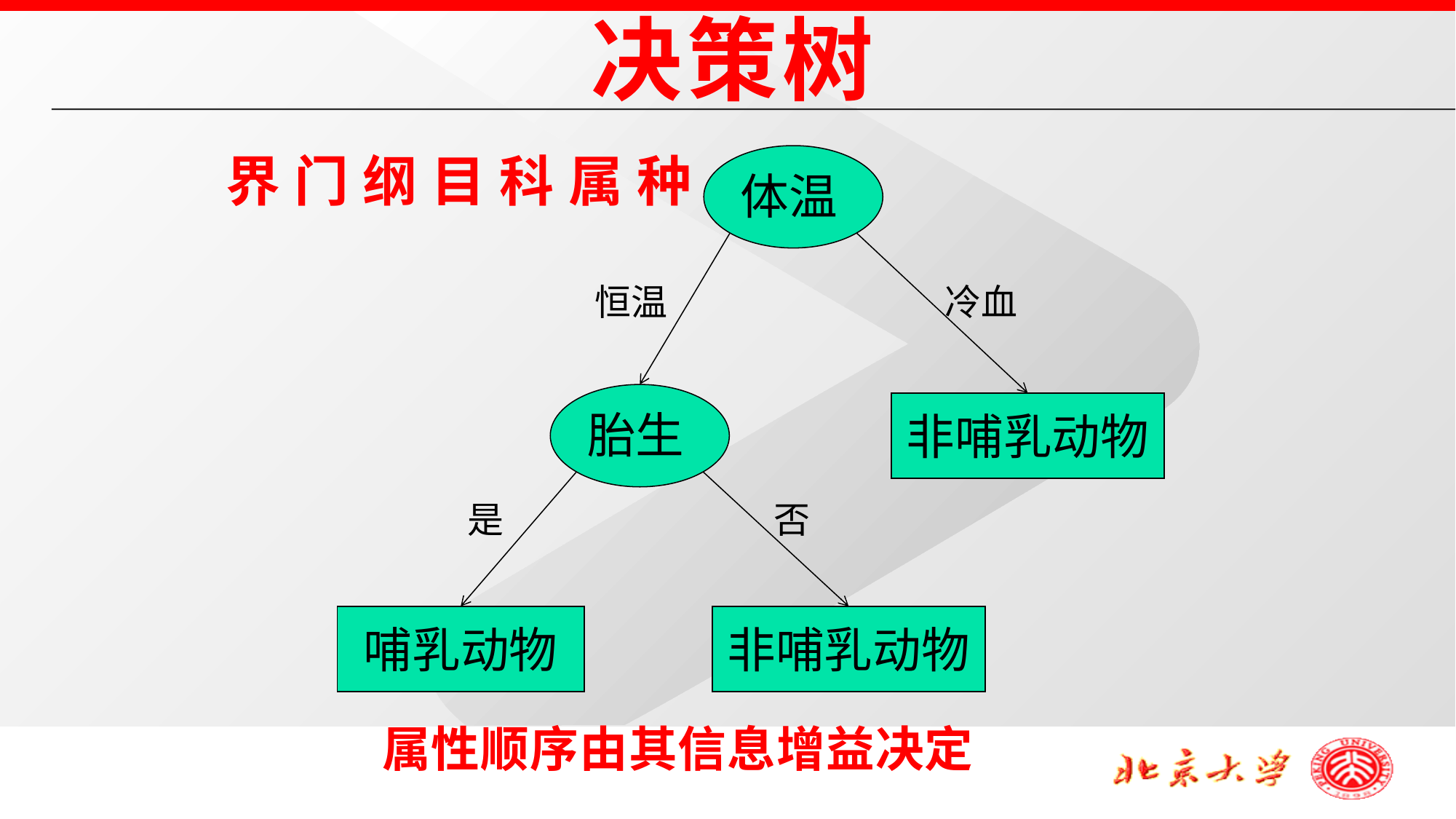

决策树
界 门 纲 目 科 属 种
体温
恒温
冷血
胎生
非哺乳动物
是
否
哺乳动物
非哺乳动物
属性顺序由其信息增益决定